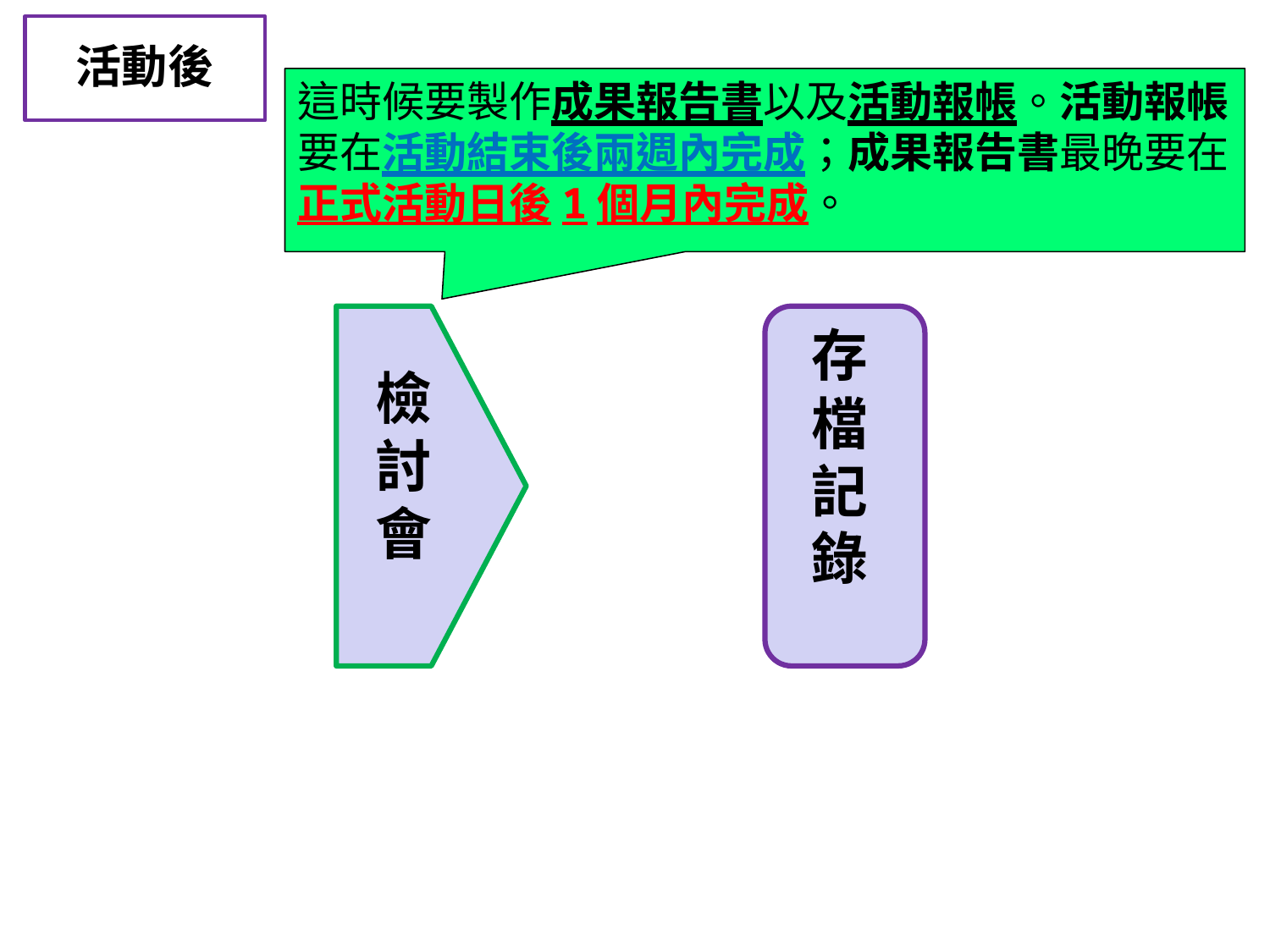

活動後
這時候要製作成果報告書以及活動報帳。活動報帳要在活動結束後兩週內完成；成果報告書最晚要在正式活動日後1個月內完成。

 檢
 討
 會
 存
 檔
 記
 錄